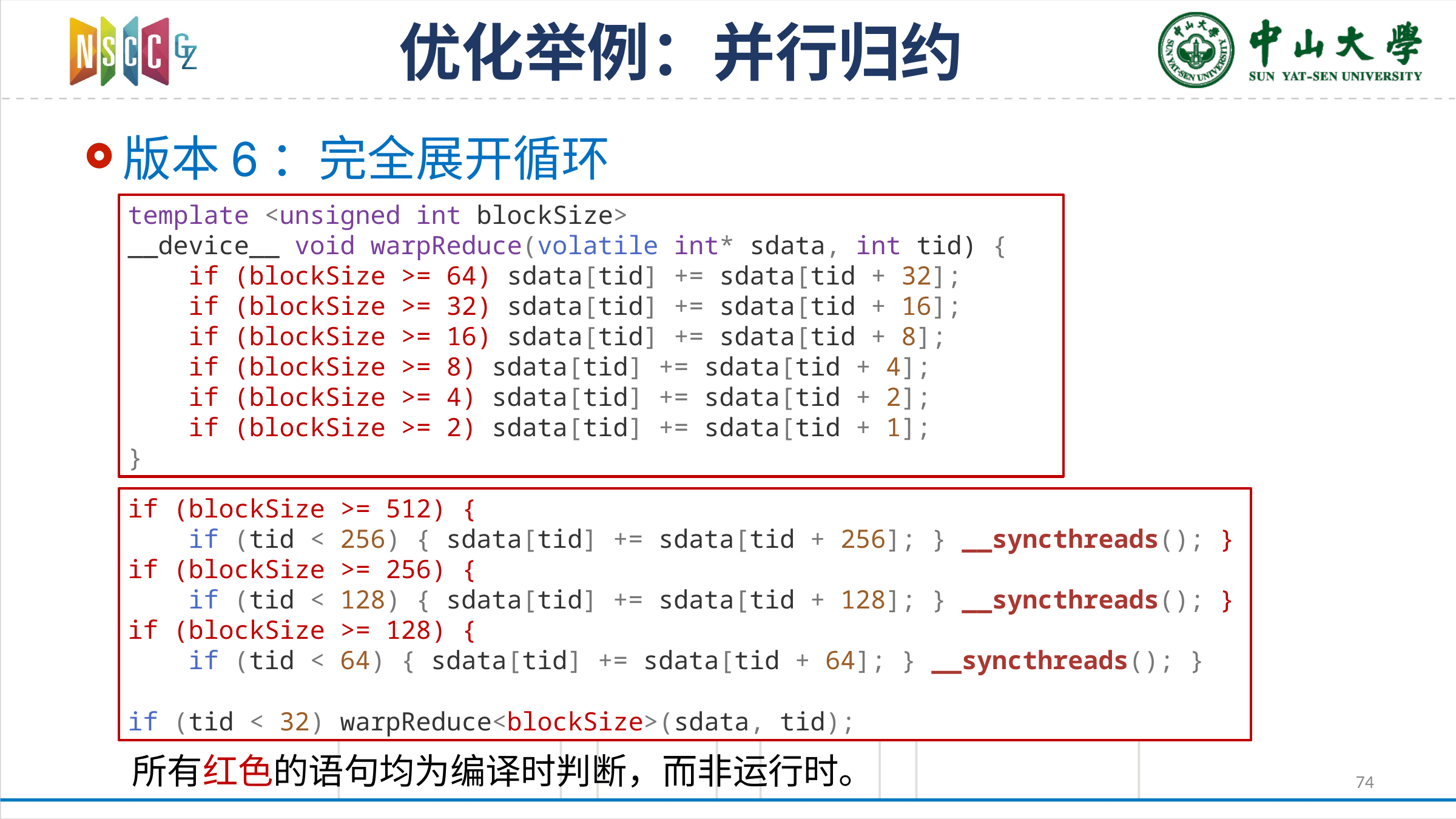

# 优化举例：并行归约
版本6：完全展开循环
template <unsigned int blockSize>
__device__ void warpReduce(volatile int* sdata, int tid) {
    if (blockSize >= 64) sdata[tid] += sdata[tid + 32];
    if (blockSize >= 32) sdata[tid] += sdata[tid + 16];
    if (blockSize >= 16) sdata[tid] += sdata[tid + 8];
    if (blockSize >= 8) sdata[tid] += sdata[tid + 4];
    if (blockSize >= 4) sdata[tid] += sdata[tid + 2];
    if (blockSize >= 2) sdata[tid] += sdata[tid + 1];
}
if (blockSize >= 512) {
    if (tid < 256) { sdata[tid] += sdata[tid + 256]; } __syncthreads(); }
if (blockSize >= 256) {
    if (tid < 128) { sdata[tid] += sdata[tid + 128]; } __syncthreads(); }
if (blockSize >= 128) {
    if (tid < 64) { sdata[tid] += sdata[tid + 64]; } __syncthreads(); }

if (tid < 32) warpReduce<blockSize>(sdata, tid);
所有红色的语句均为编译时判断，而非运行时。
74